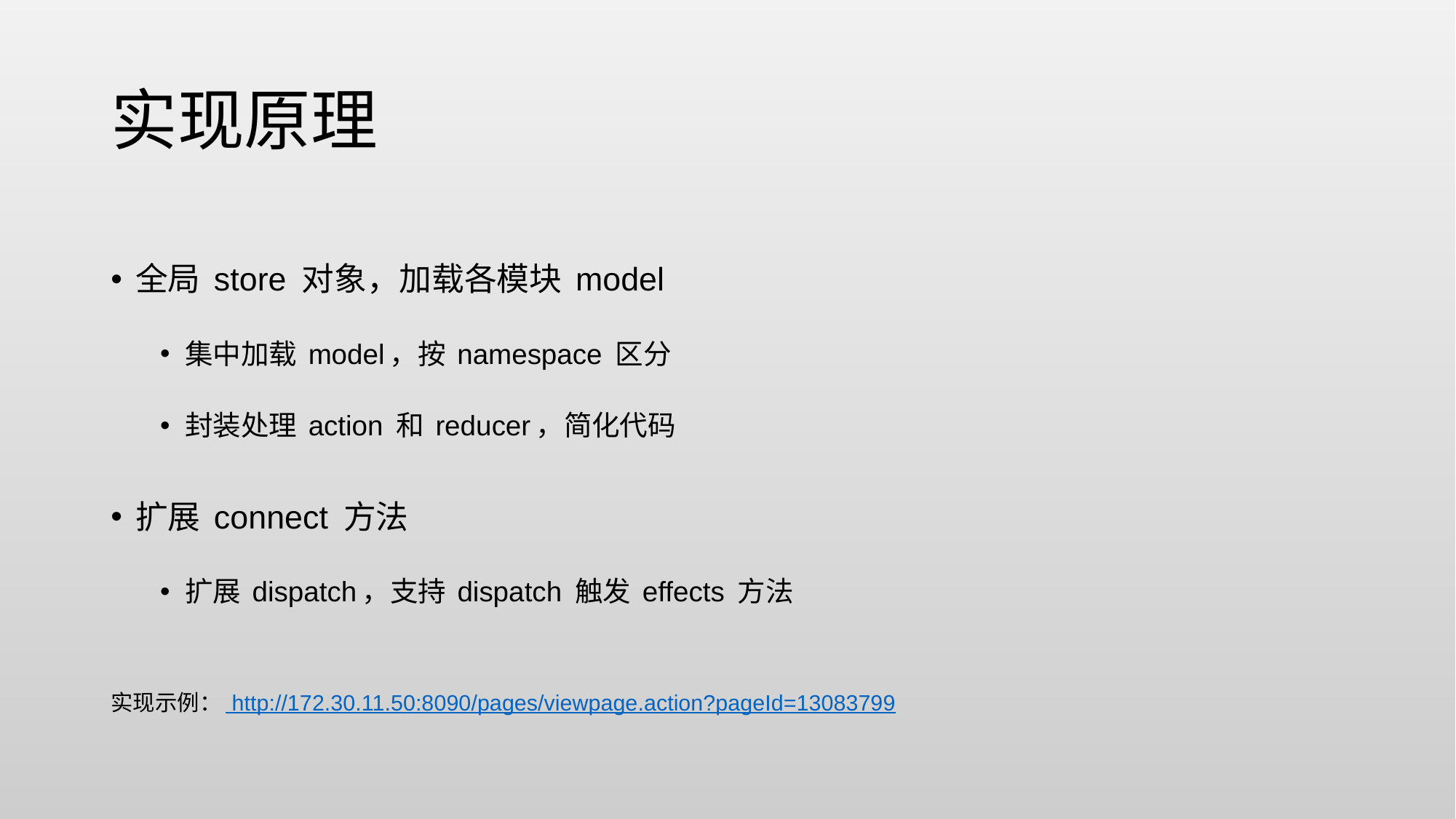

# 实现原理

全局 store 对象，加载各模块 model

集中加载 model，按 namespace 区分

封装处理 action 和 reducer，简化代码

扩展 connect 方法

扩展 dispatch，支持 dispatch 触发 effects 方法

实现示例： http://172.30.11.50:8090/pages/viewpage.action?pageId=13083799